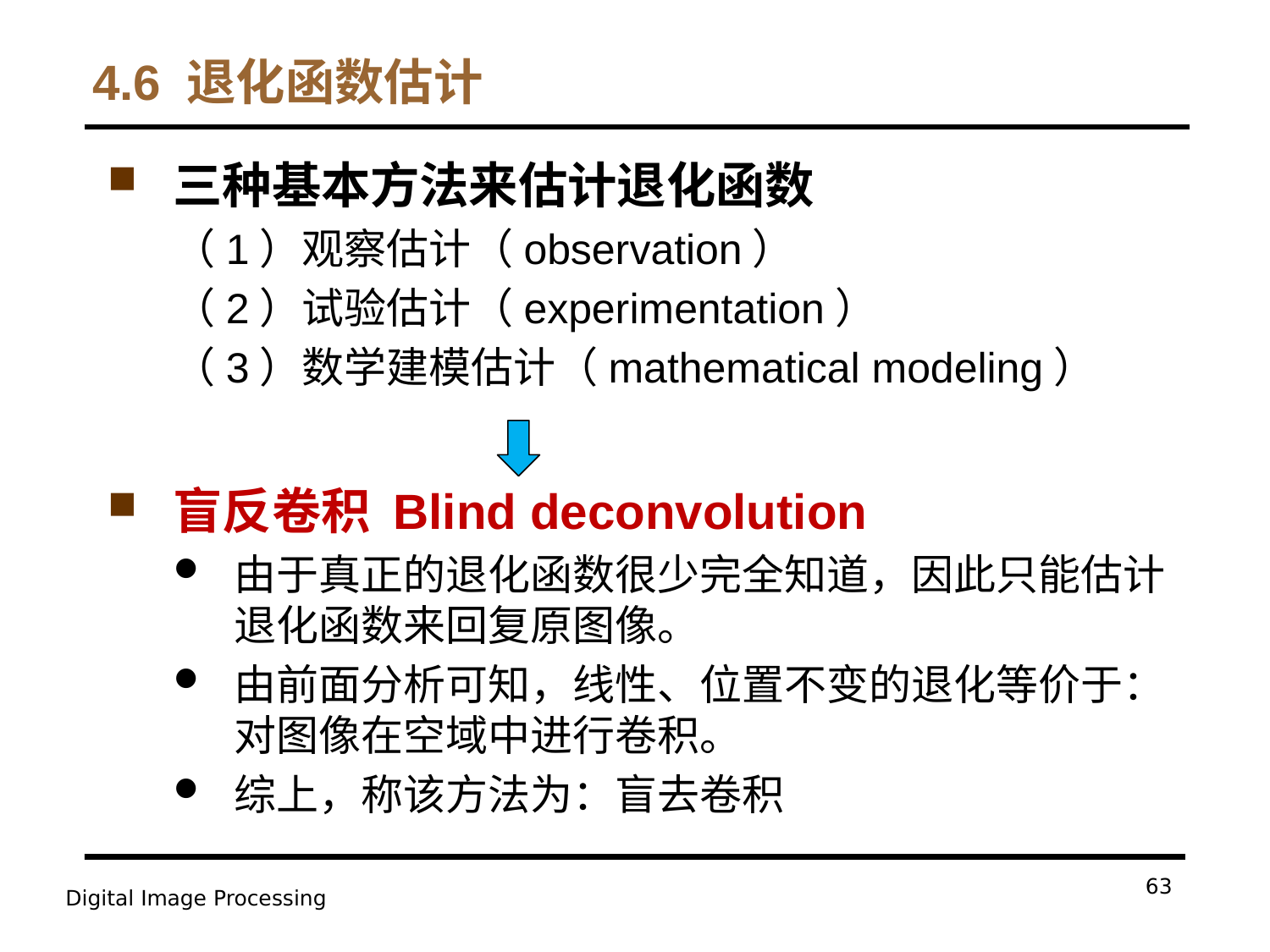

# 4.6 退化函数估计
三种基本方法来估计退化函数
（1）观察估计（observation）
（2）试验估计（experimentation）
（3）数学建模估计（mathematical modeling）

盲反卷积 Blind deconvolution
由于真正的退化函数很少完全知道，因此只能估计退化函数来回复原图像。
由前面分析可知，线性、位置不变的退化等价于：对图像在空域中进行卷积。
综上，称该方法为：盲去卷积

63
Digital Image Processing